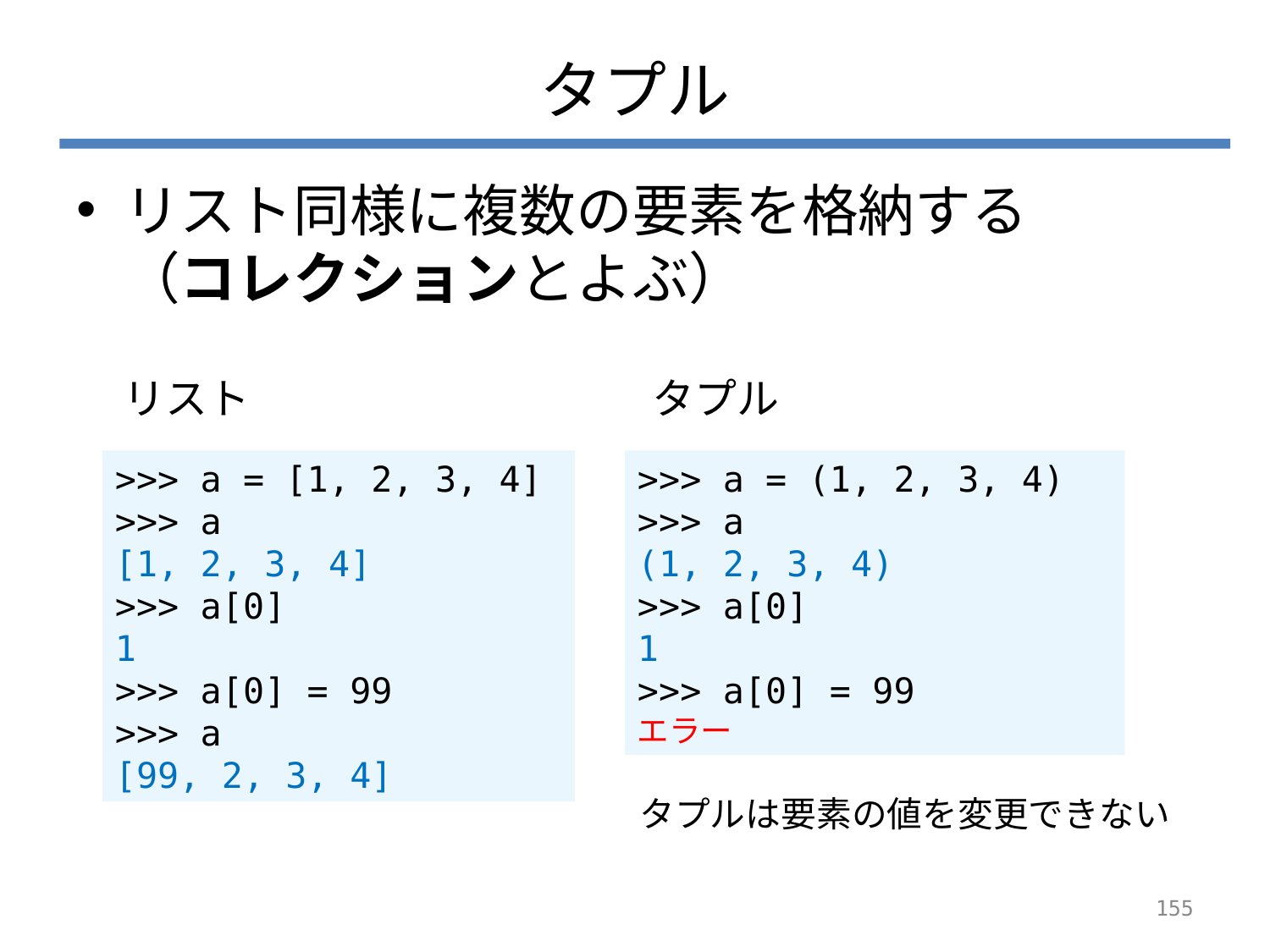

# タプル
リスト同様に複数の要素を格納する
（コレクションとよぶ）

リスト
タプル
>>> a = [1, 2, 3, 4]
>>> a
[1, 2, 3, 4]
>>> a[0]
1
>>> a[0] = 99
>>> a
[99, 2, 3, 4]
>>> a = (1, 2, 3, 4)
>>> a
(1, 2, 3, 4)
>>> a[0]
1
>>> a[0] = 99
エラー
タプルは要素の値を変更できない
155